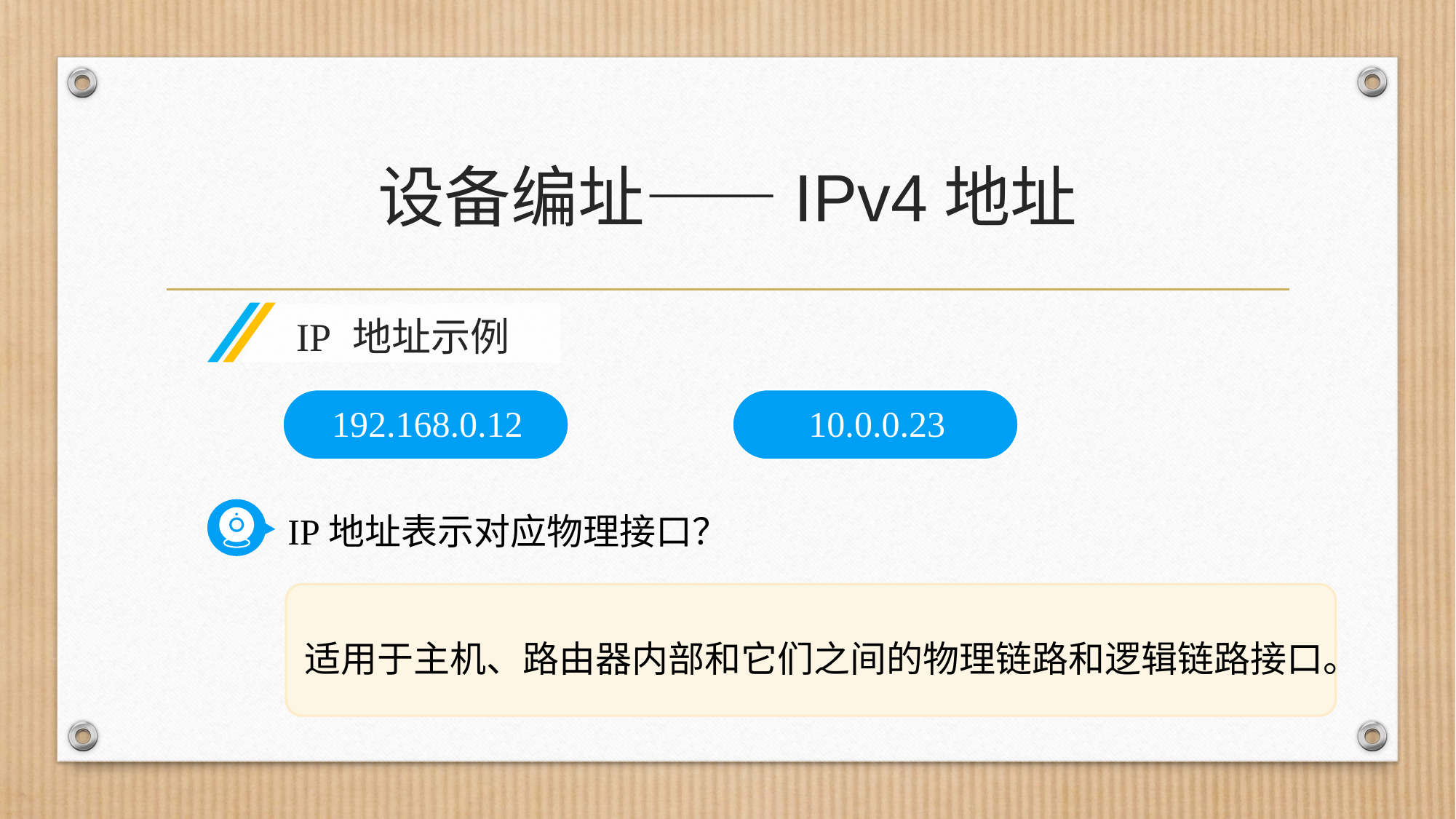

# 设备编址——IPv4地址

IP 地址示例

10.0.0.23

192.168.0.12

IP地址表示对应物理接口？

适用于主机、路由器内部和它们之间的物理链路和逻辑链路接口。